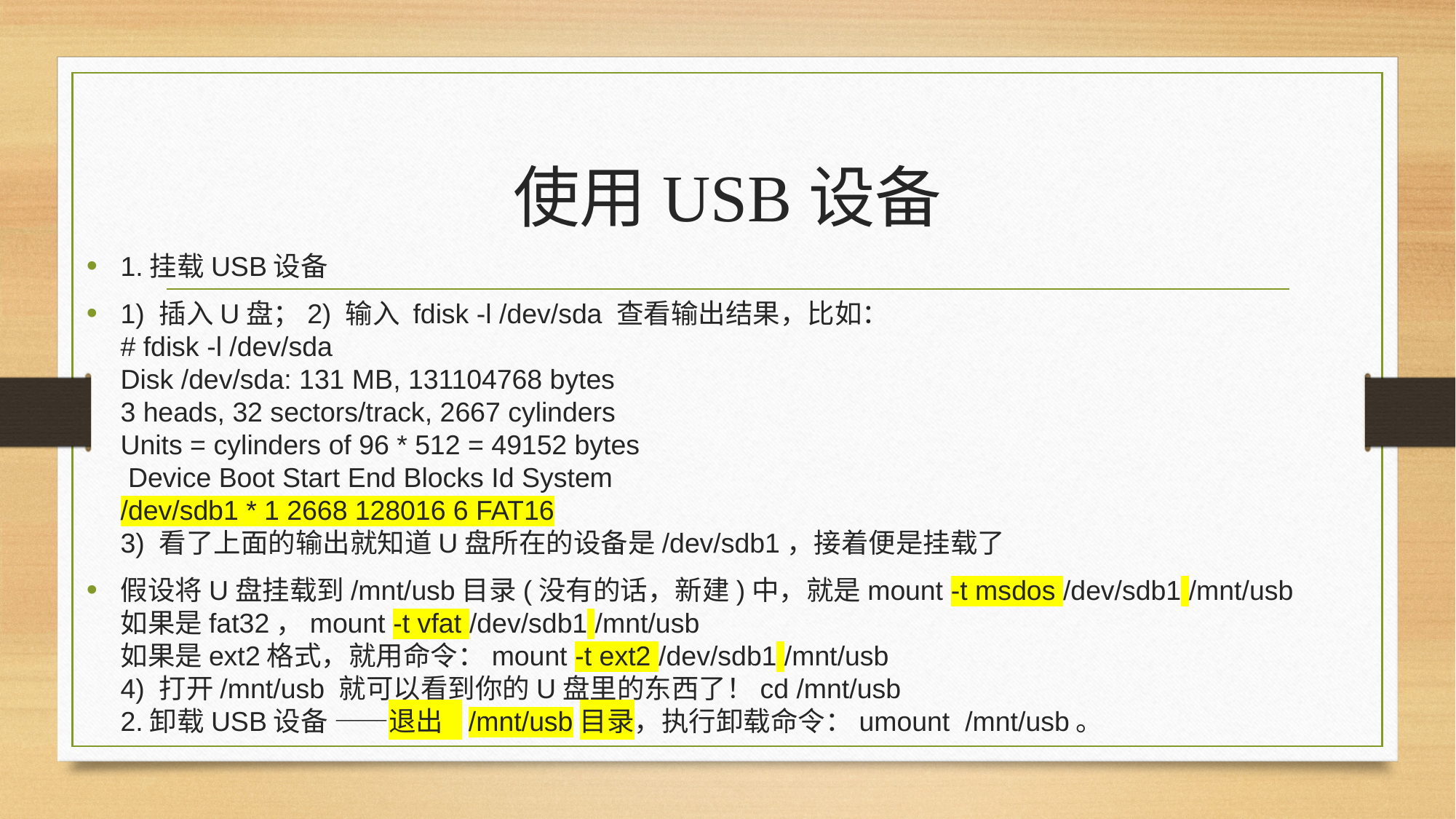

# 使用USB设备
1.挂载USB设备
1) 插入U盘；2) 输入 fdisk -l /dev/sda 查看输出结果，比如：
# fdisk -l /dev/sda
Disk /dev/sda: 131 MB, 131104768 bytes
3 heads, 32 sectors/track, 2667 cylinders
Units = cylinders of 96 * 512 = 49152 bytes
 Device Boot Start End Blocks Id System
/dev/sdb1 * 1 2668 128016 6 FAT16
3) 看了上面的输出就知道U盘所在的设备是/dev/sdb1，接着便是挂载了
假设将U盘挂载到/mnt/usb目录(没有的话，新建)中，就是mount -t msdos /dev/sdb1 /mnt/usb
如果是fat32，mount -t vfat /dev/sdb1 /mnt/usb
如果是ext2格式，就用命令：mount -t ext2 /dev/sdb1 /mnt/usb
4) 打开/mnt/usb 就可以看到你的U盘里的东西了！cd /mnt/usb
2.卸载USB设备 ——退出   /mnt/usb目录，执行卸载命令：umount  /mnt/usb。